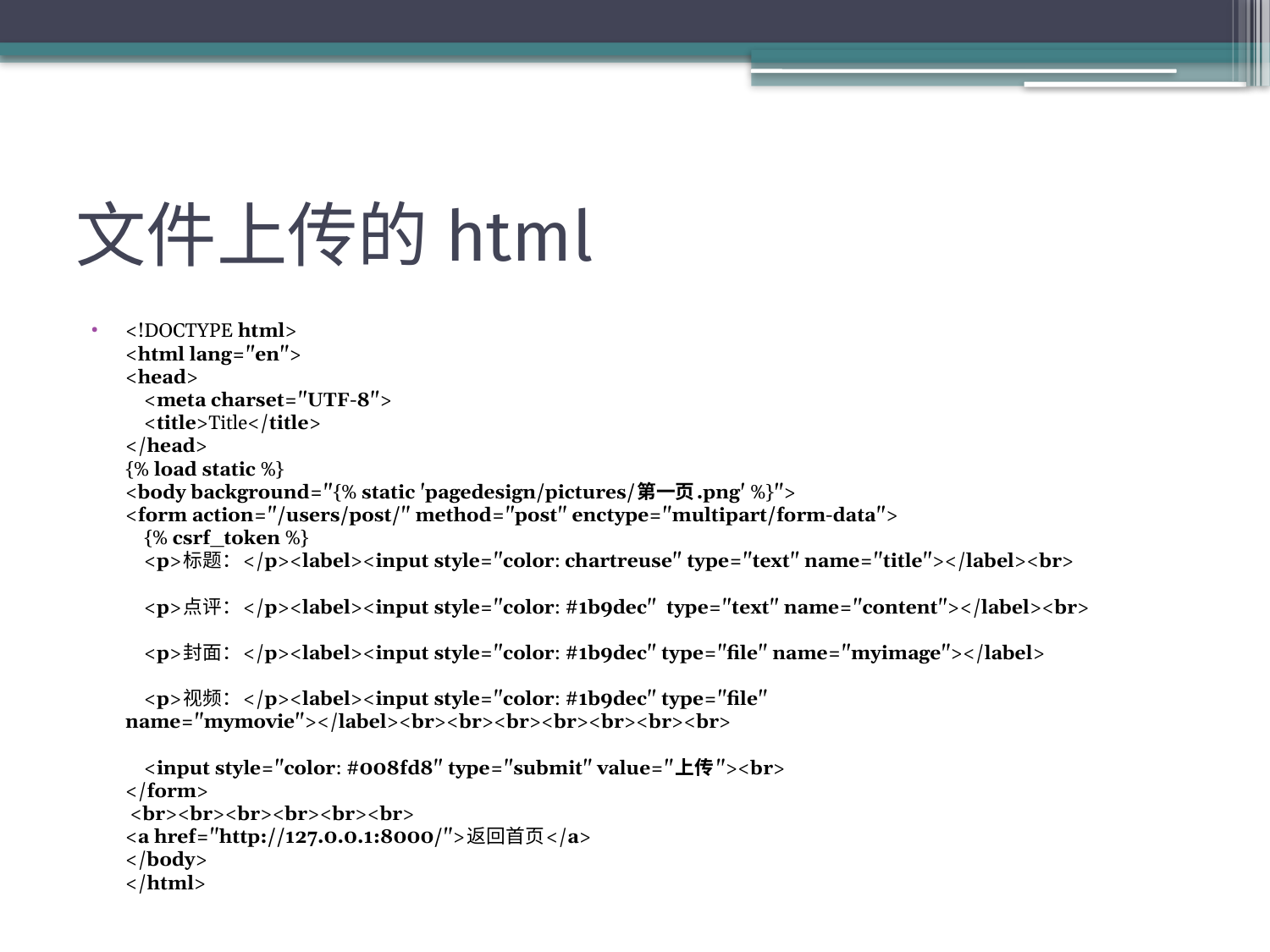

# 文件上传的html
<!DOCTYPE html>
<html lang="en">
<head>
    <meta charset="UTF-8">
    <title>Title</title>
</head>
{% load static %}
<body background="{% static 'pagedesign/pictures/第一页.png' %}">
<form action="/users/post/" method="post" enctype="multipart/form-data">
    {% csrf_token %}
    <p>标题：</p><label><input style="color: chartreuse" type="text" name="title"></label><br>
    <p>点评：</p><label><input style="color: #1b9dec"  type="text" name="content"></label><br>
    <p>封面：</p><label><input style="color: #1b9dec" type="file" name="myimage"></label>
    <p>视频：</p><label><input style="color: #1b9dec" type="file" name="mymovie"></label><br><br><br><br><br><br><br>
    <input style="color: #008fd8" type="submit" value="上传"><br>
</form>
 <br><br><br><br><br><br>
<a href="http://127.0.0.1:8000/">返回首页</a>
</body>
</html>